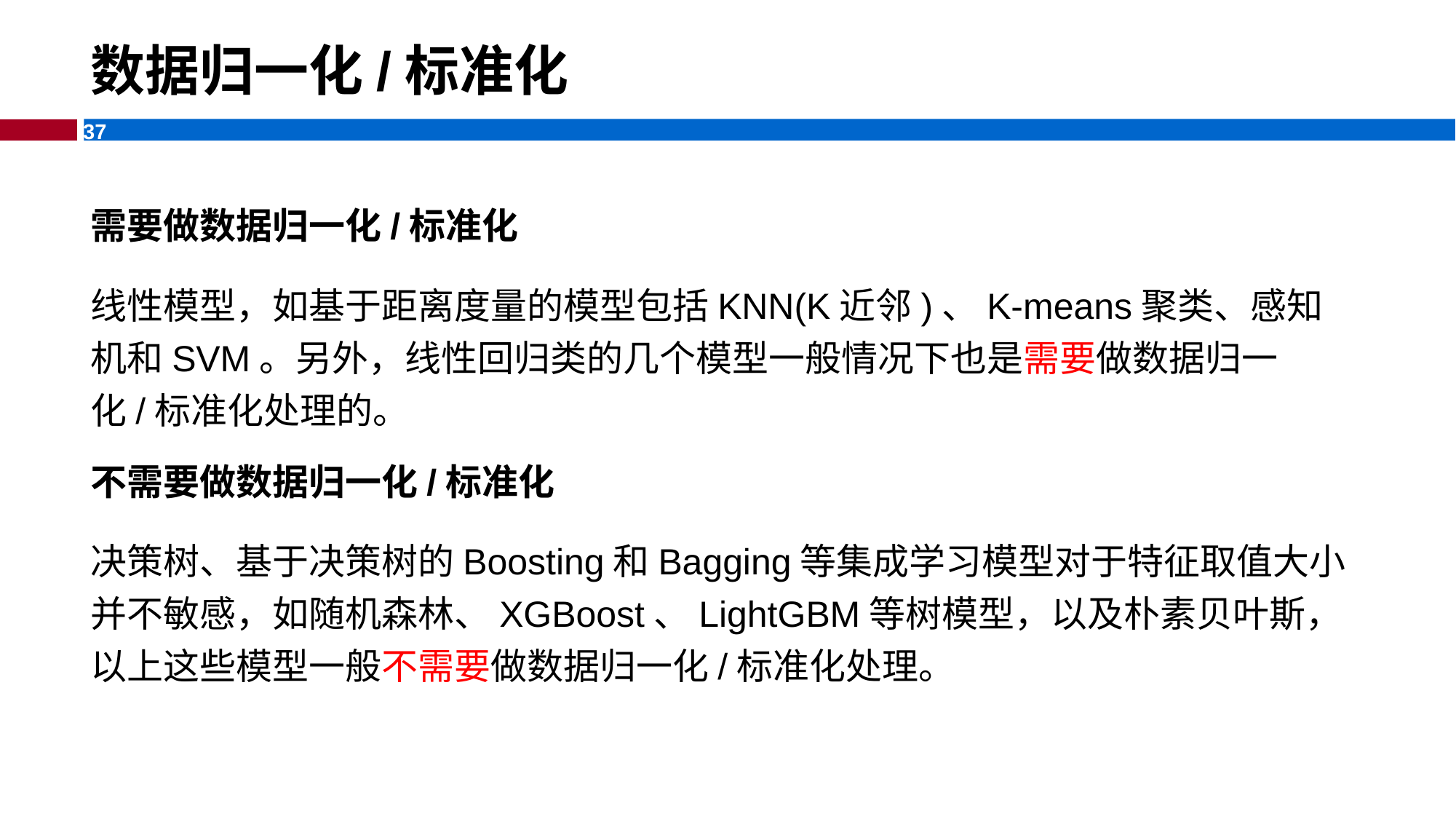

# 数据归一化/标准化
需要做数据归一化/标准化
线性模型，如基于距离度量的模型包括KNN(K近邻)、K-means聚类、感知机和SVM。另外，线性回归类的几个模型一般情况下也是需要做数据归一化/标准化处理的。
不需要做数据归一化/标准化
决策树、基于决策树的Boosting和Bagging等集成学习模型对于特征取值大小并不敏感，如随机森林、XGBoost、LightGBM等树模型，以及朴素贝叶斯，以上这些模型一般不需要做数据归一化/标准化处理。